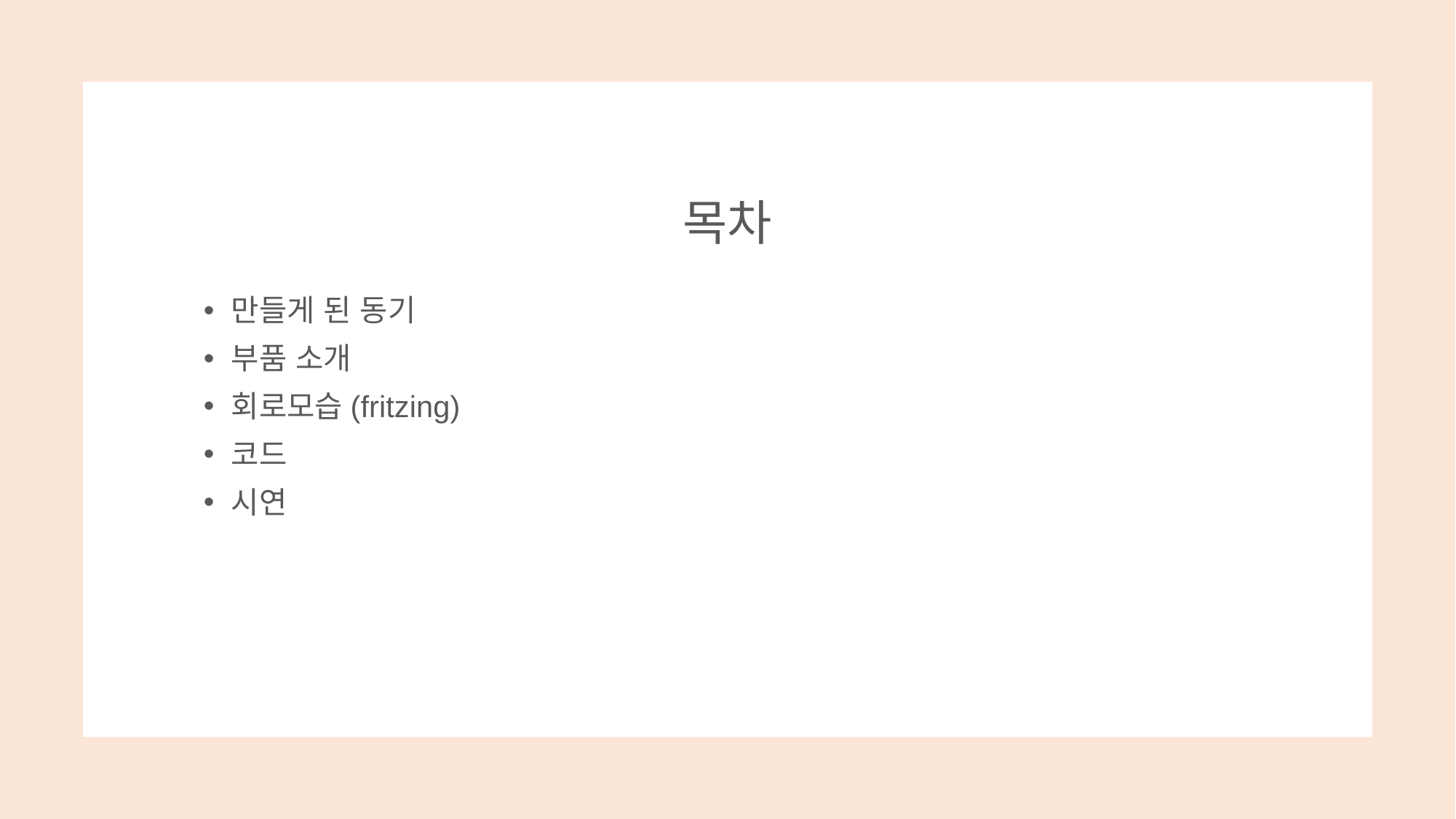

# 목차
만들게 된 동기
부품 소개
회로모습(fritzing)
코드
시연